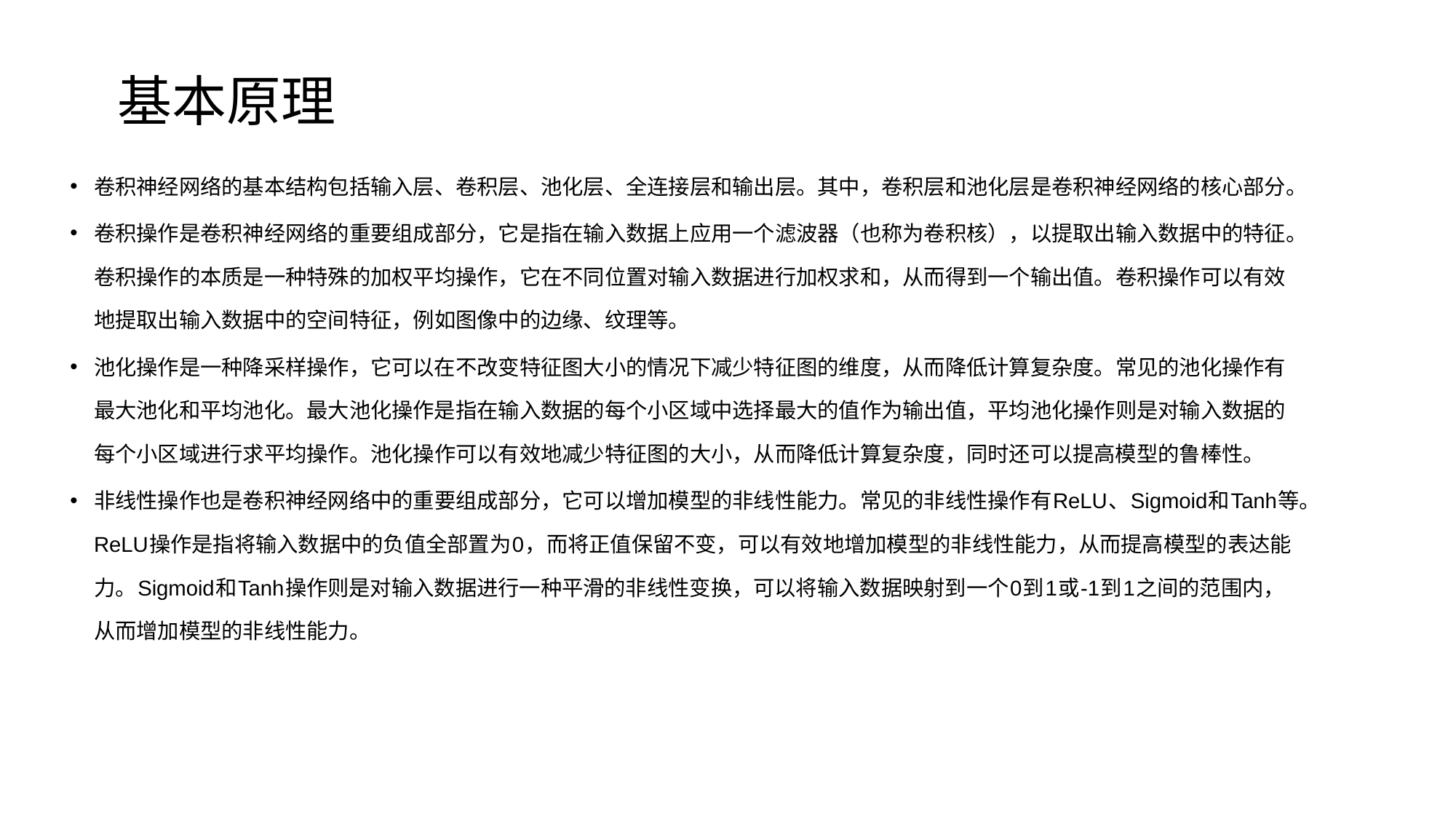

基本原理
卷积神经网络的基本结构包括输入层、卷积层、池化层、全连接层和输出层。其中，卷积层和池化层是卷积神经网络的核心部分。
卷积操作是卷积神经网络的重要组成部分，它是指在输入数据上应用一个滤波器（也称为卷积核），以提取出输入数据中的特征。卷积操作的本质是一种特殊的加权平均操作，它在不同位置对输入数据进行加权求和，从而得到一个输出值。卷积操作可以有效地提取出输入数据中的空间特征，例如图像中的边缘、纹理等。
池化操作是一种降采样操作，它可以在不改变特征图大小的情况下减少特征图的维度，从而降低计算复杂度。常见的池化操作有最大池化和平均池化。最大池化操作是指在输入数据的每个小区域中选择最大的值作为输出值，平均池化操作则是对输入数据的每个小区域进行求平均操作。池化操作可以有效地减少特征图的大小，从而降低计算复杂度，同时还可以提高模型的鲁棒性。
非线性操作也是卷积神经网络中的重要组成部分，它可以增加模型的非线性能力。常见的非线性操作有ReLU、Sigmoid和Tanh等。ReLU操作是指将输入数据中的负值全部置为0，而将正值保留不变，可以有效地增加模型的非线性能力，从而提高模型的表达能力。Sigmoid和Tanh操作则是对输入数据进行一种平滑的非线性变换，可以将输入数据映射到一个0到1或-1到1之间的范围内，从而增加模型的非线性能力。